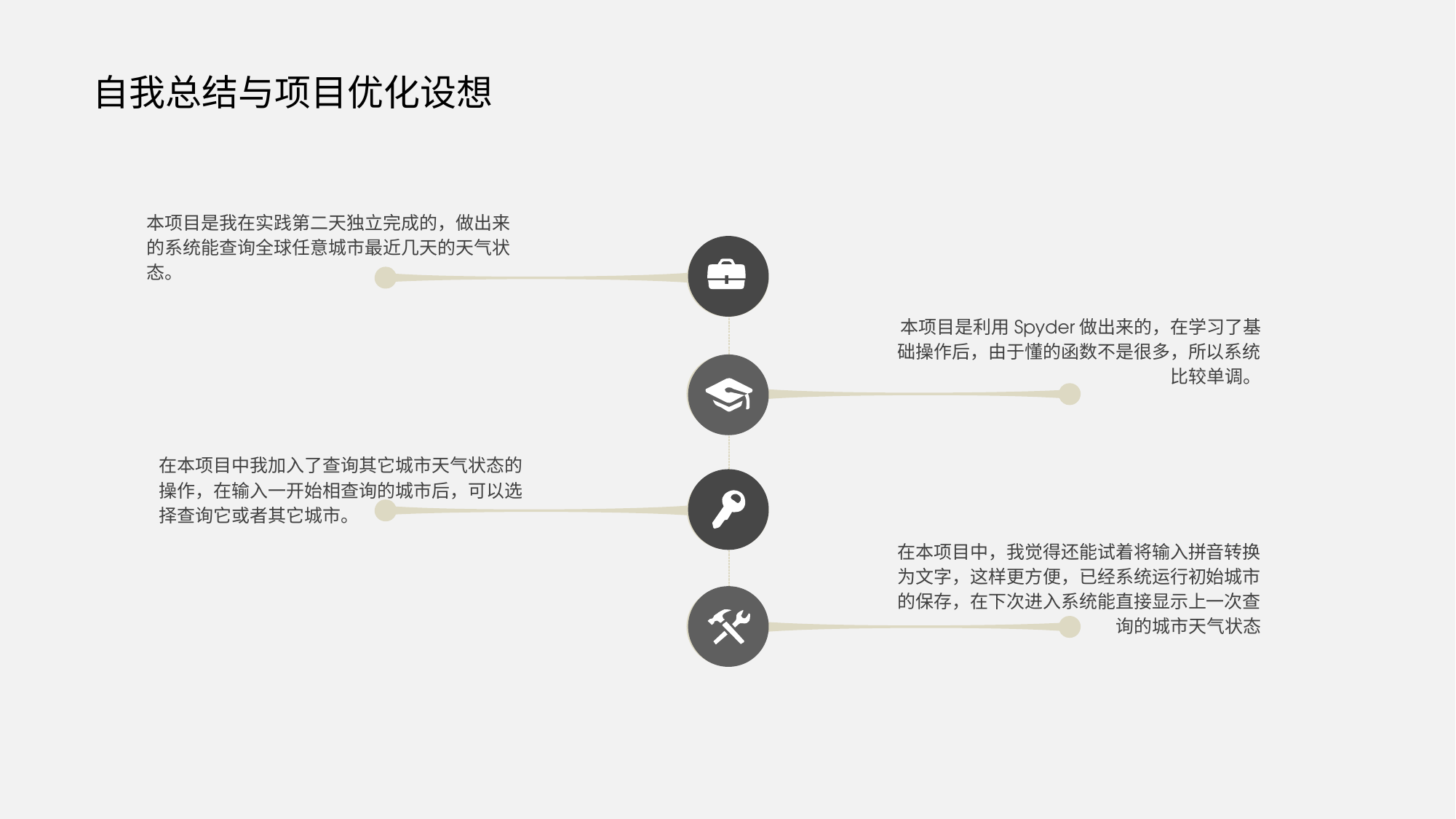

自我总结与项目优化设想
本项目是我在实践第二天独立完成的，做出来的系统能查询全球任意城市最近几天的天气状态。

本项目是利用Spyder做出来的，在学习了基础操作后，由于懂的函数不是很多，所以系统比较单调。
在本项目中我加入了查询其它城市天气状态的操作，在输入一开始相查询的城市后，可以选择查询它或者其它城市。

在本项目中，我觉得还能试着将输入拼音转换为文字，这样更方便，已经系统运行初始城市的保存，在下次进入系统能直接显示上一次查询的城市天气状态